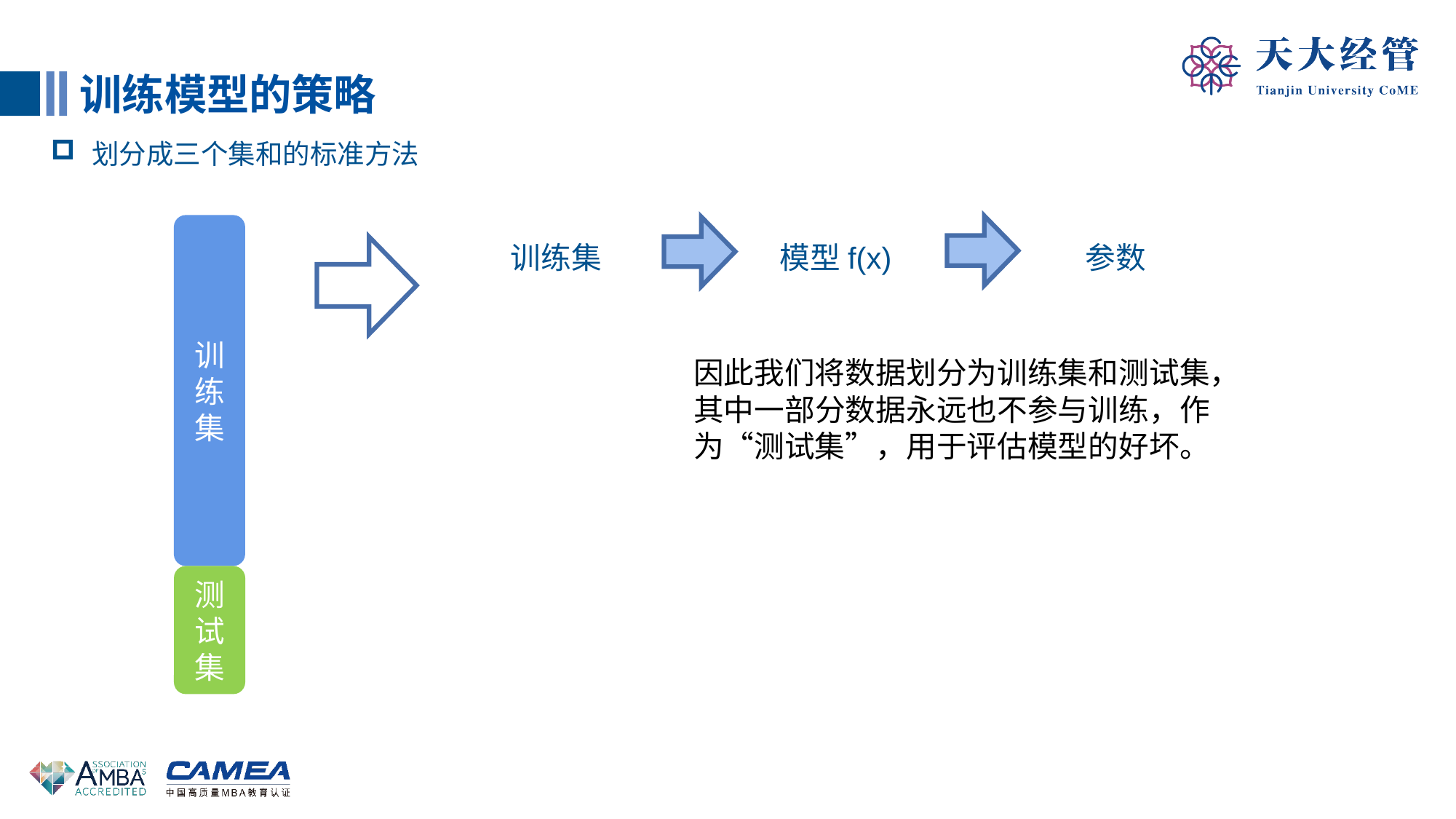

训练模型的策略

划分成三个集和的标准方法
训练集

训练集
模型f(x)
参数

因此我们将数据划分为训练集和测试集，其中一部分数据永远也不参与训练，作为“测试集”，用于评估模型的好坏。
测试集